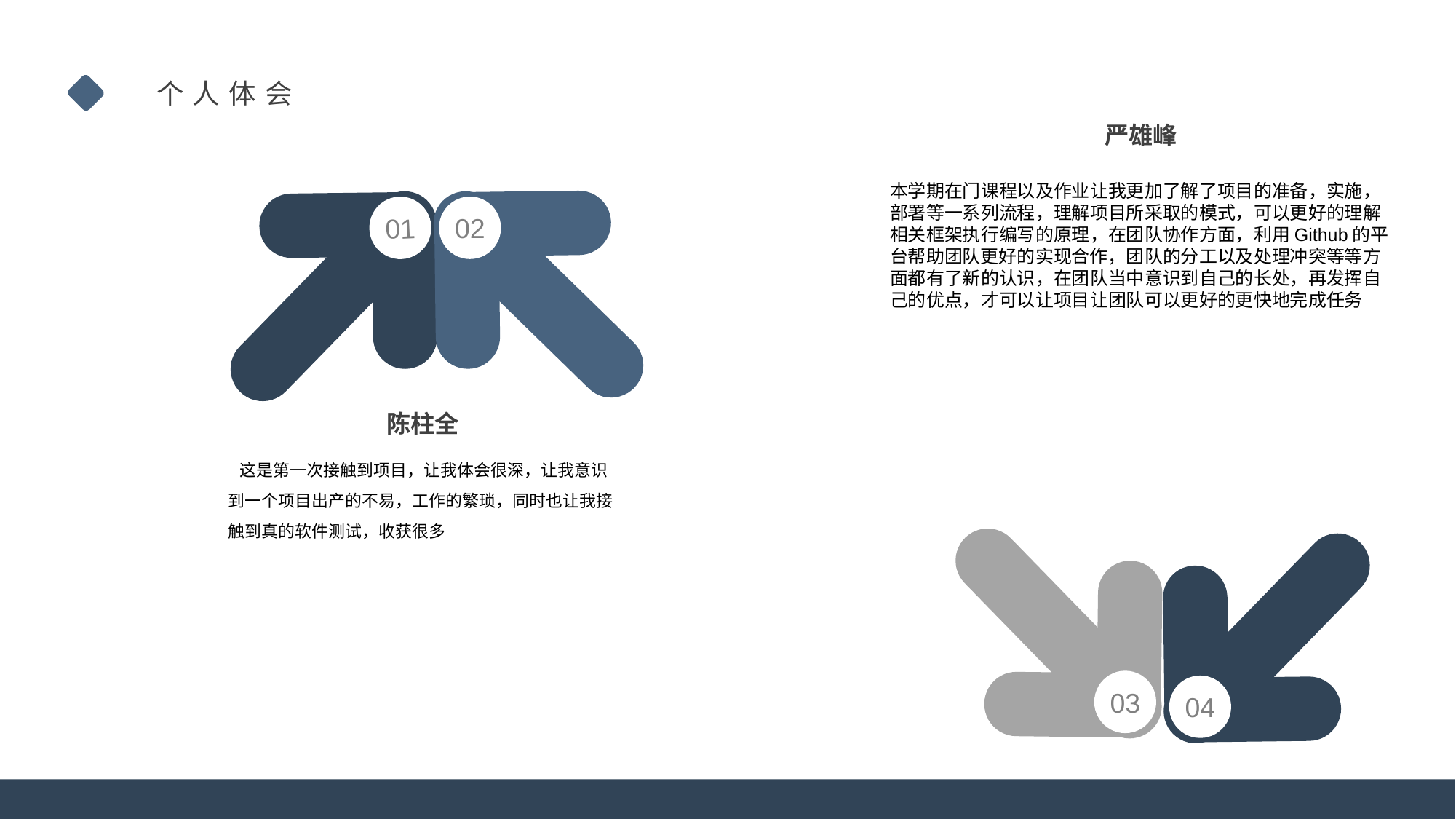

个人体会

严雄峰

02

本学期在门课程以及作业让我更加了解了项目的准备，实施，部署等一系列流程，理解项目所采取的模式，可以更好的理解相关框架执行编写的原理，在团队协作方面，利用Github的平台帮助团队更好的实现合作，团队的分工以及处理冲突等等方面都有了新的认识，在团队当中意识到自己的长处，再发挥自己的优点，才可以让项目让团队可以更好的更快地完成任务

01

	陈柱全
  这是第一次接触到项目，让我体会很深，让我意识到一个项目出产的不易，工作的繁琐，同时也让我接触到真的软件测试，收获很多

03

04